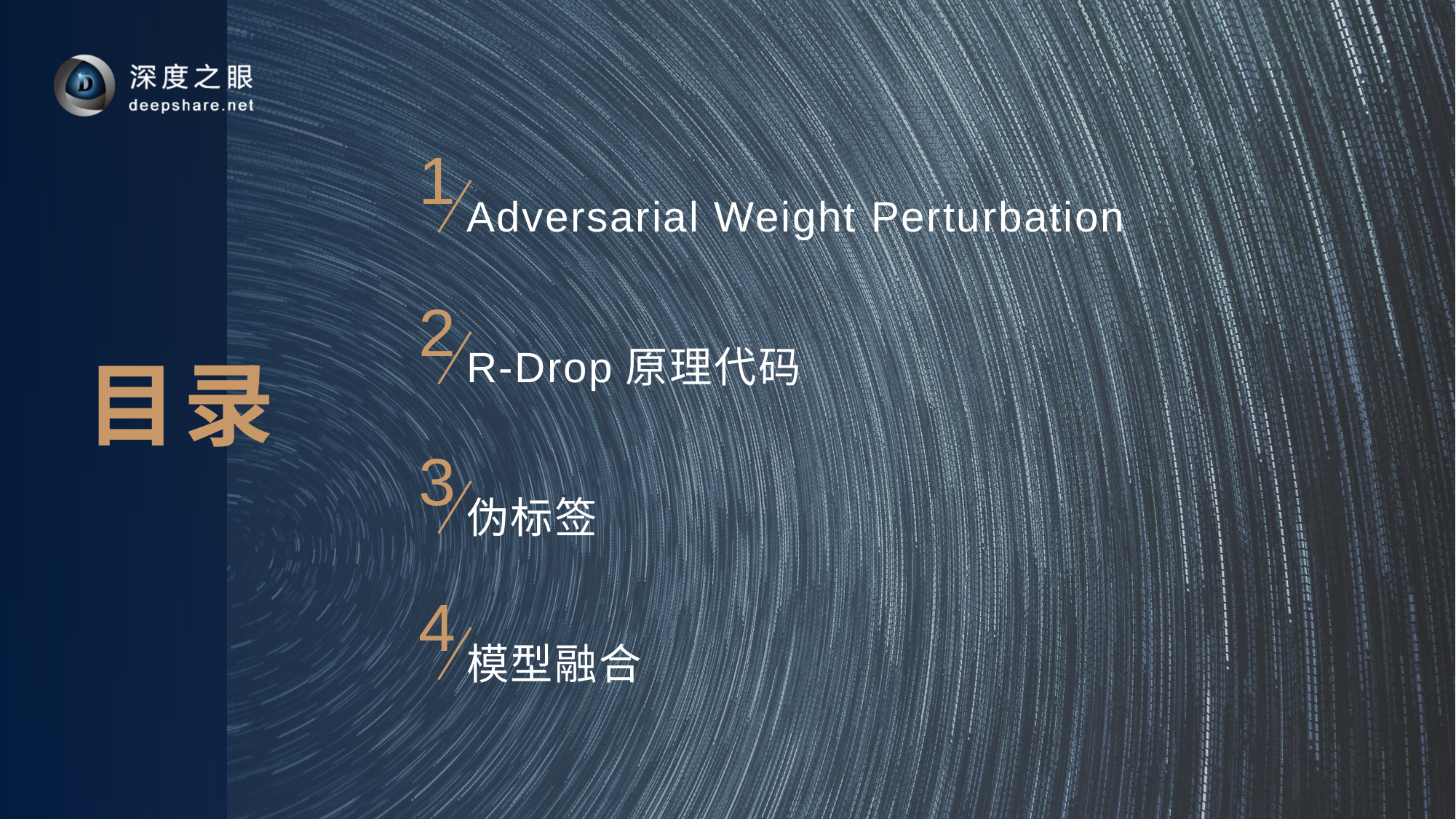

1
Adversarial Weight Perturbation
2
R-Drop原理代码
3
伪标签
4
模型融合